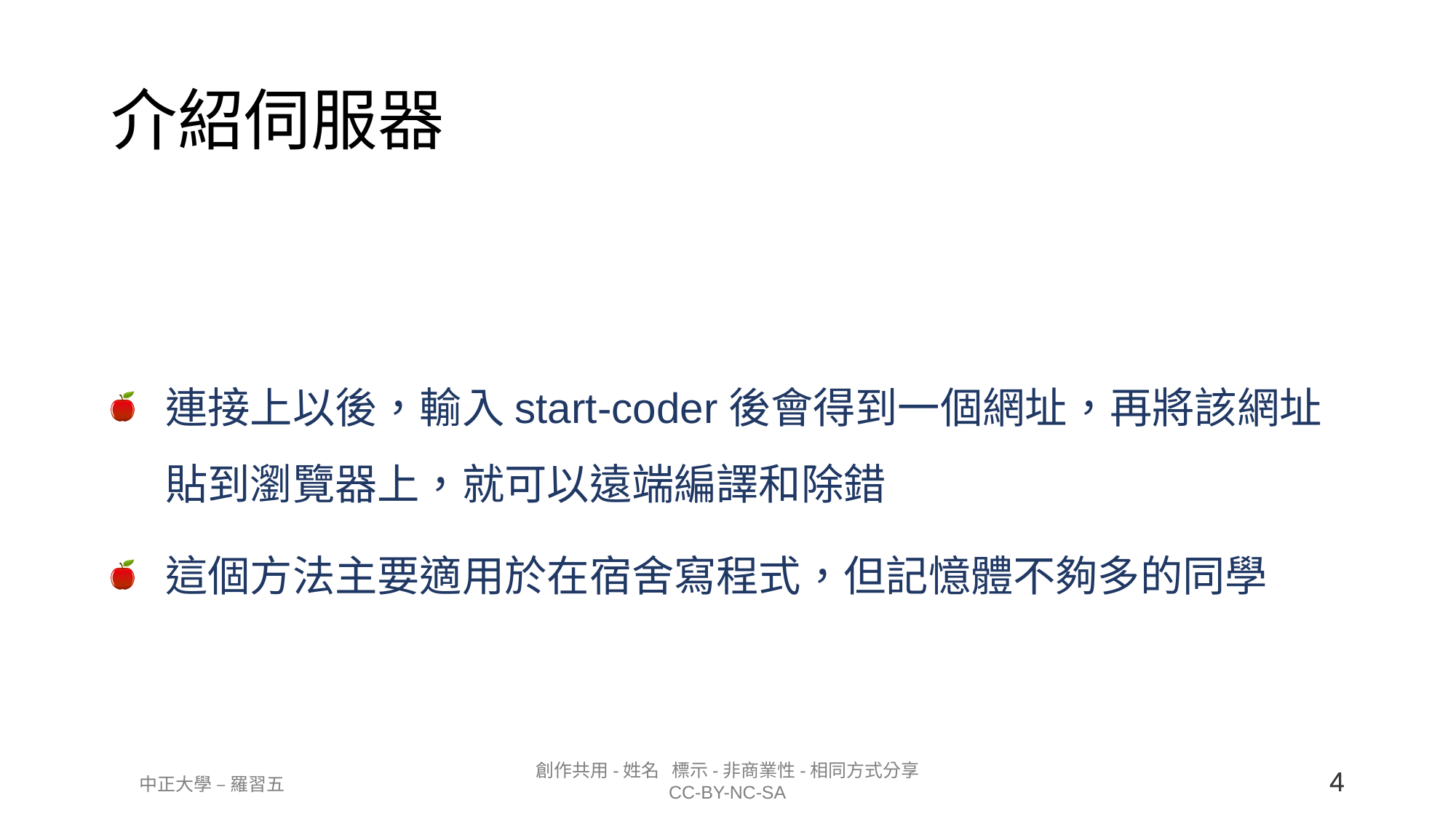

# 介紹伺服器
連接上以後，輸入start-coder後會得到一個網址，再將該網址貼到瀏覽器上，就可以遠端編譯和除錯
這個方法主要適用於在宿舍寫程式，但記憶體不夠多的同學